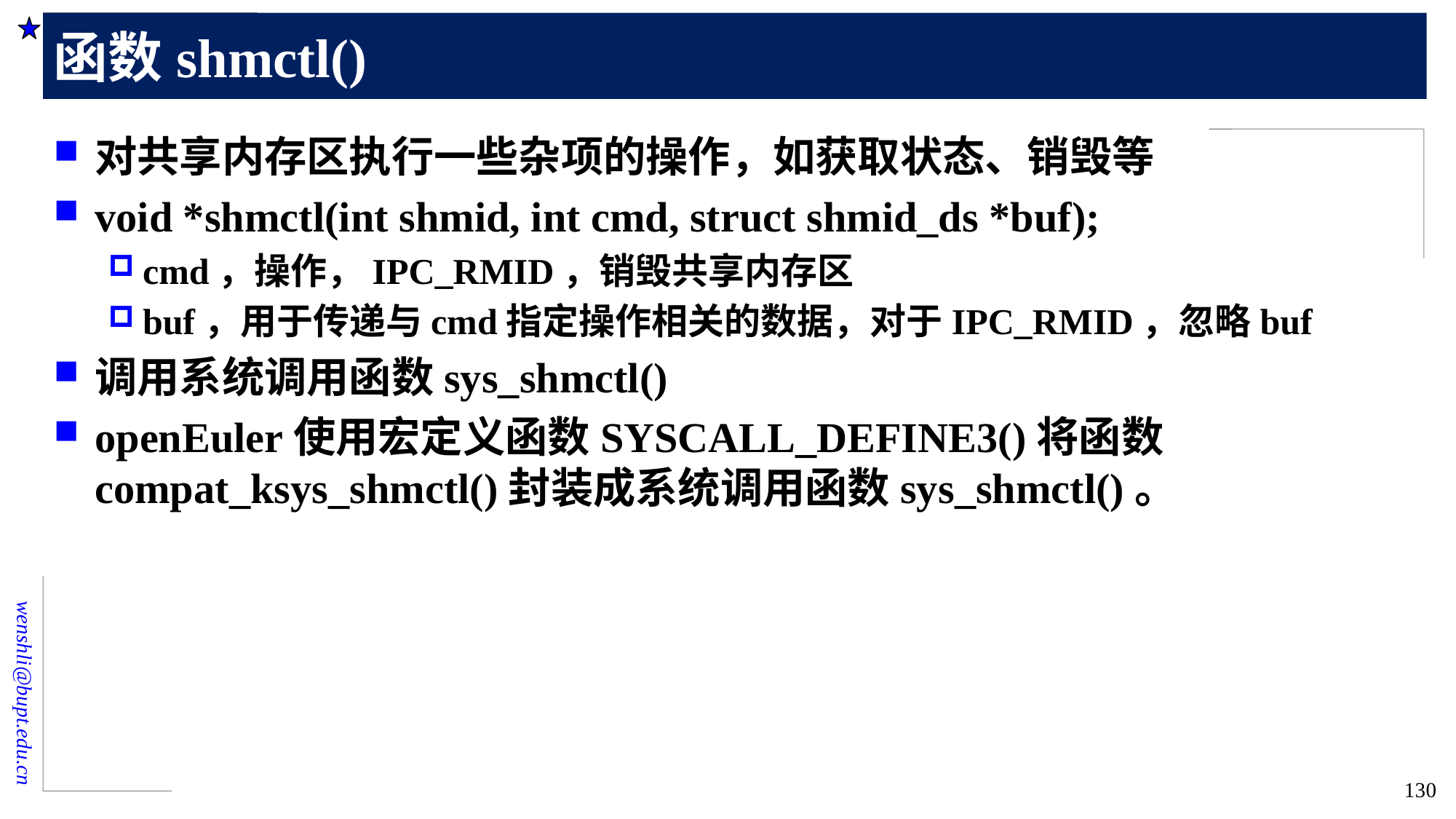

# 函数shmctl()
对共享内存区执行一些杂项的操作，如获取状态、销毁等
void *shmctl(int shmid, int cmd, struct shmid_ds *buf);
cmd，操作，IPC_RMID，销毁共享内存区
buf，用于传递与cmd指定操作相关的数据，对于IPC_RMID，忽略buf
调用系统调用函数sys_shmctl()
openEuler使用宏定义函数SYSCALL_DEFINE3()将函数compat_ksys_shmctl()封装成系统调用函数sys_shmctl()。
130